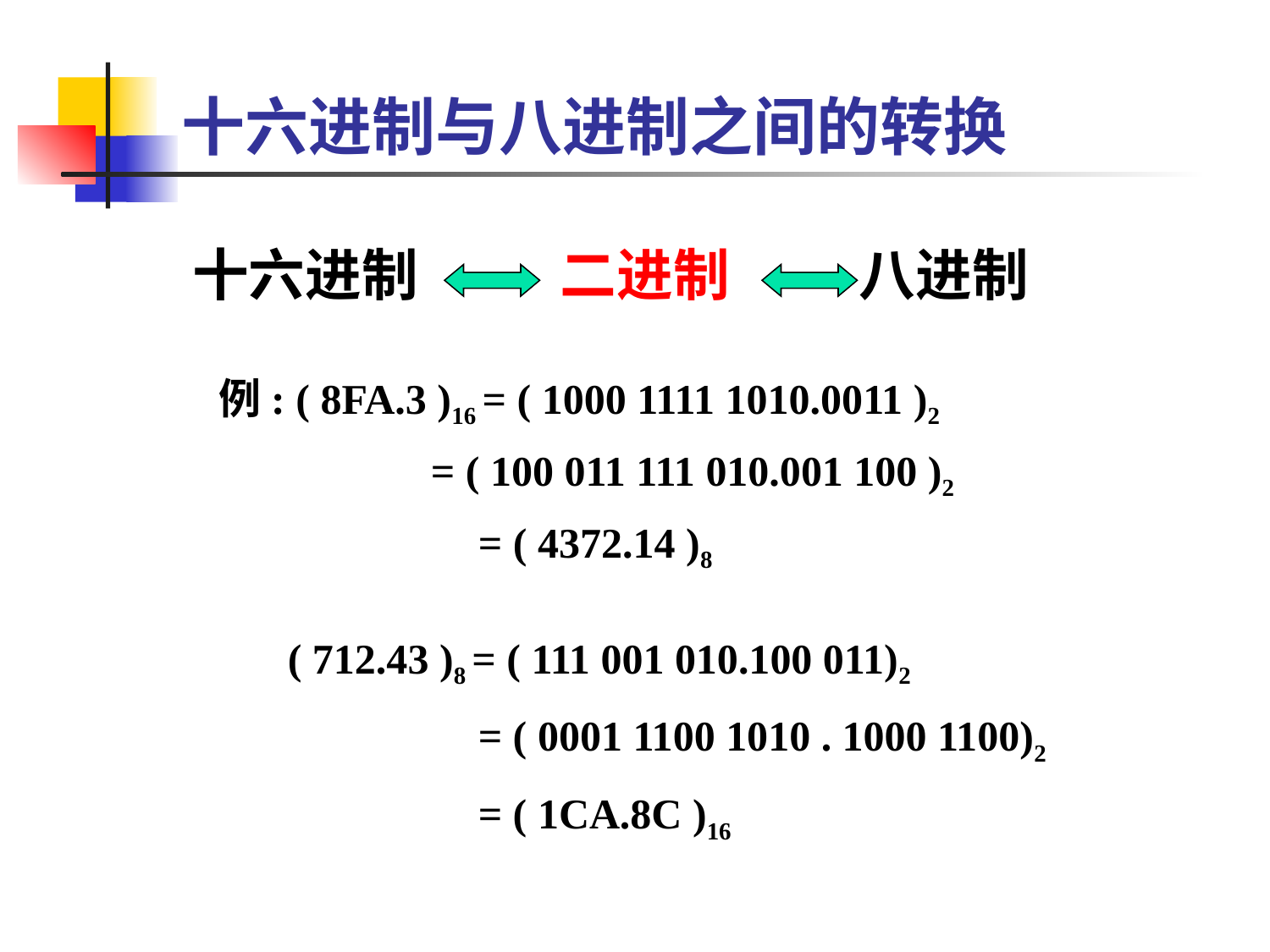

#
十六进制与八进制之间的转换
十六进制           二进制          八进制

     例: ( 8FA.3 )16 = ( 1000 1111 1010.0011 )2
                                            = ( 100 011 111 010.001 100 )2
                              = ( 4372.14 )8

            ( 712.43 )8 = ( 111 001 010.100 011)2
                              = ( 0001 1100 1010 . 1000 1100)2
                              = ( 1CA.8C )16